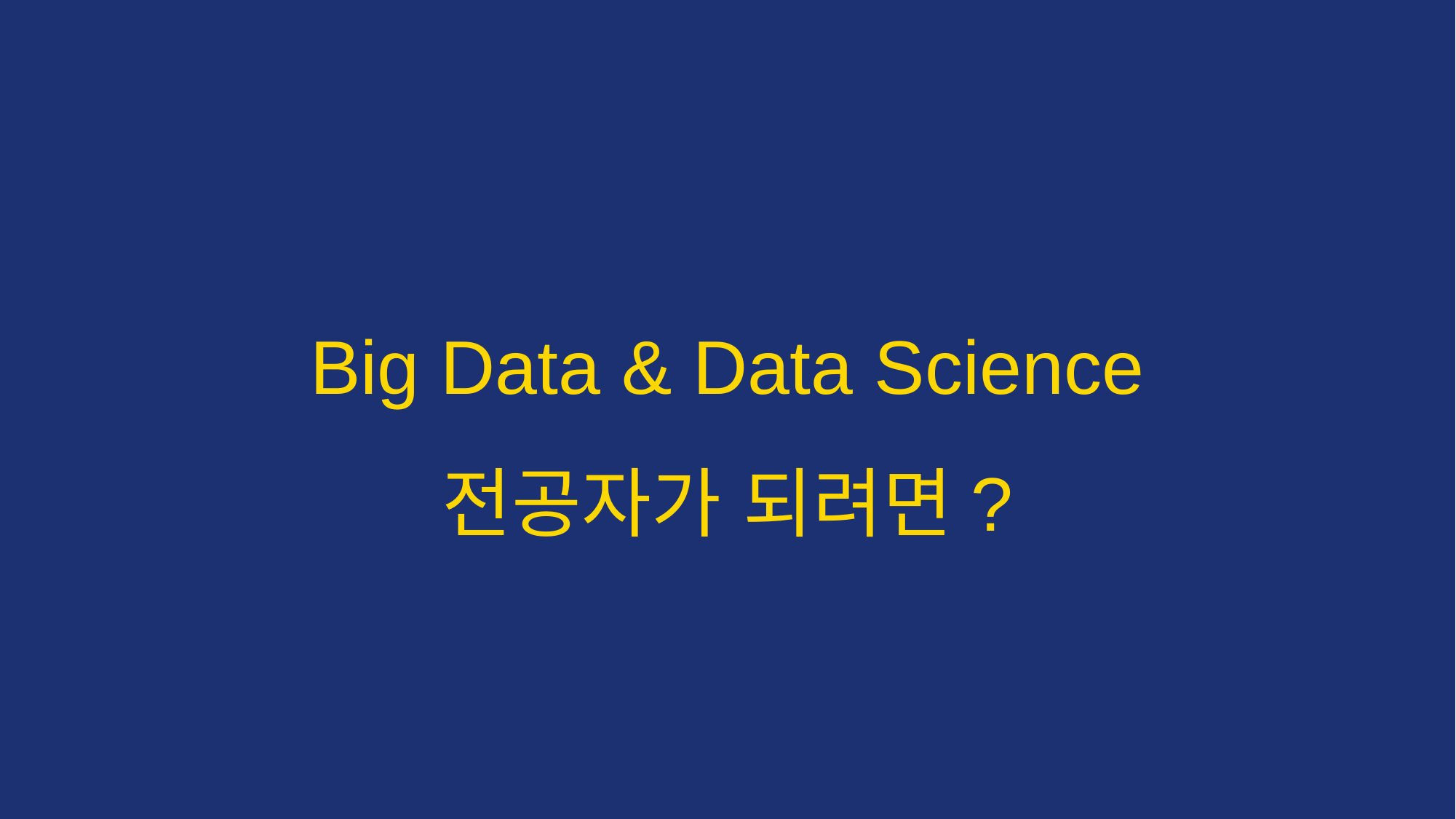

# Big Data & Data Science 전공자가 되려면?